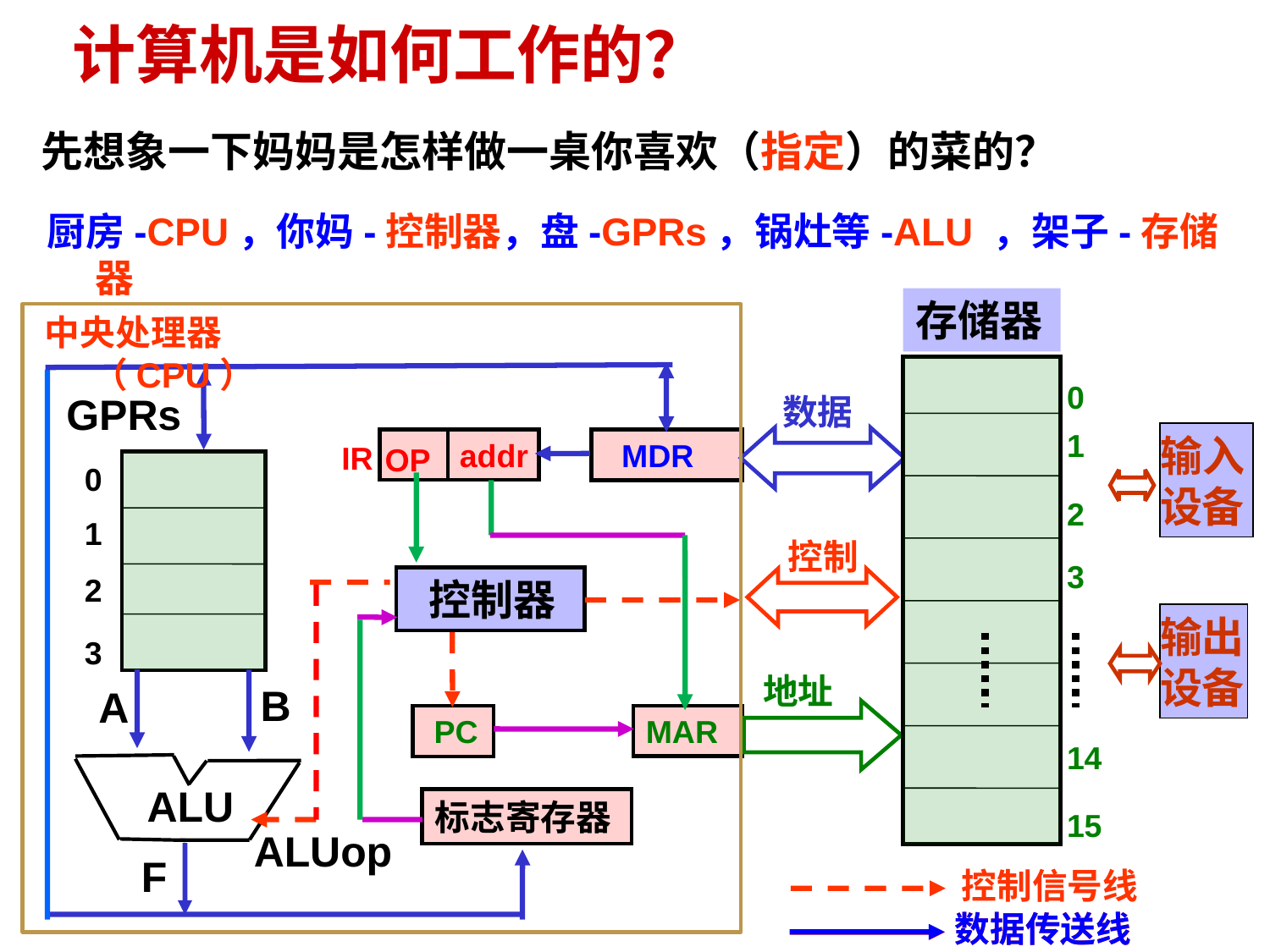

# 计算机是如何工作的？
先想象一下妈妈是怎样做一桌你喜欢（指定）的菜的？

厨房-CPU，你妈-控制器，盘-GPRs，锅灶等-ALU ，架子-存储器

存储器

0
1
2
3

14
15

中央处理器（CPU）

GPRs
数据

输入
设备

addr
  MDR
IR
OP

0
1

控制

2
 控制器
输出
设备

3
地址

B
A

 PC
MAR

ALU

标志寄存器

ALUop

F

控制信号线

数据传送线

数据传送线